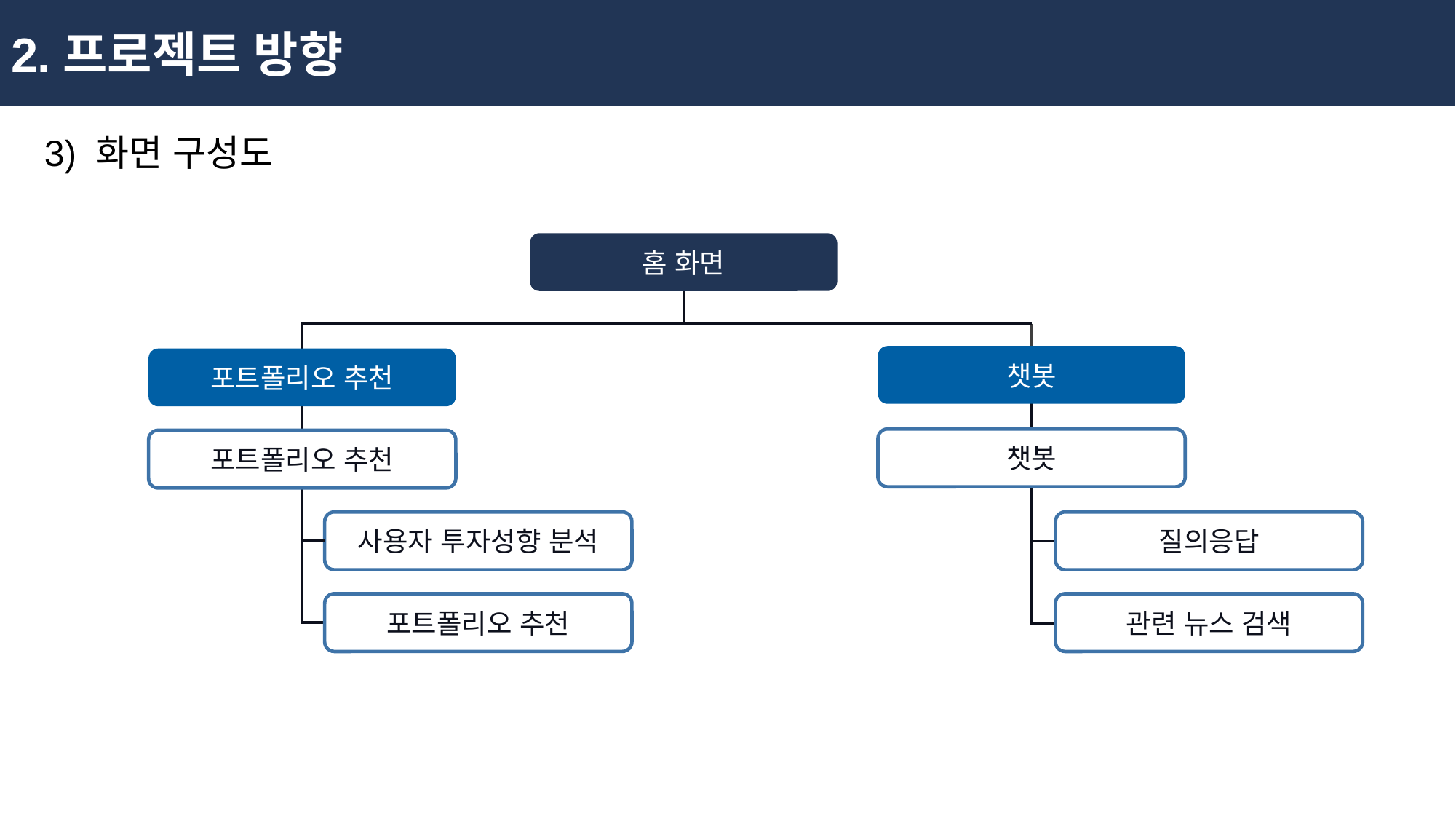

2.프로젝트 방향
3) 화면 구성도
홈 화면
챗봇
포트폴리오 추천
챗봇
포트폴리오 추천
사용자 투자성향 분석
질의응답
포트폴리오 추천
관련 뉴스 검색